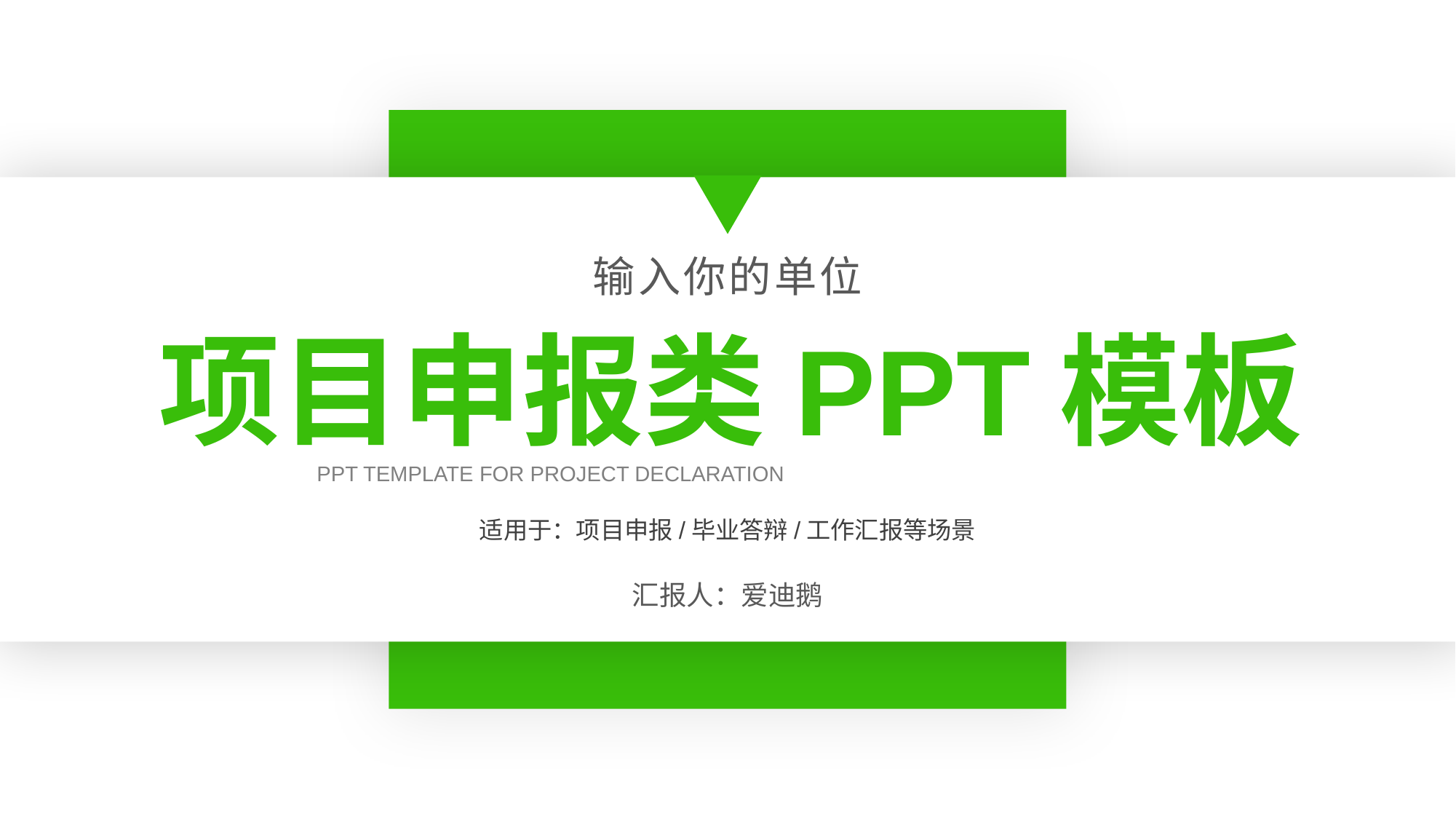

输入你的单位
项目申报类PPT模板
PPT TEMPLATE FOR PROJECT DECLARATION
适用于：项目申报/毕业答辩/工作汇报等场景
汇报人：爱迪鹅